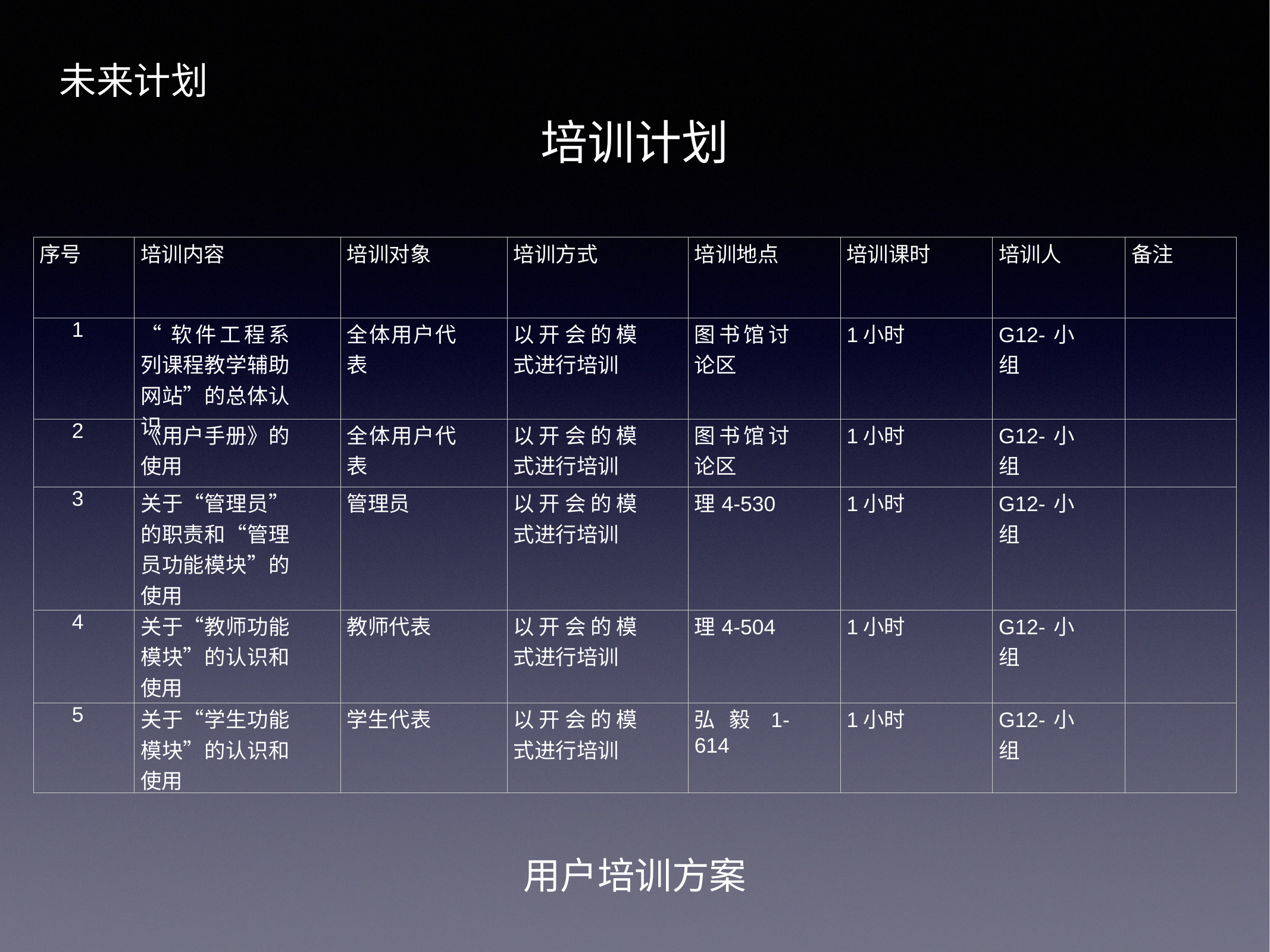

未来计划
培训计划
| 序号 | 培训内容 | 培训对象 | 培训方式 | 培训地点 | 培训课时 | 培训人 | 备注 |
| --- | --- | --- | --- | --- | --- | --- | --- |
| 1 | “软件工程系列课程教学辅助网站”的总体认识 | 全体用户代表 | 以开会的模式进行培训 | 图书馆讨论区 | 1小时 | G12-小组 |  |
| 2 | 《用户手册》的使用 | 全体用户代表 | 以开会的模式进行培训 | 图书馆讨论区 | 1小时 | G12-小组 |  |
| 3 | 关于“管理员”的职责和“管理员功能模块”的使用 | 管理员 | 以开会的模式进行培训 | 理4-530 | 1小时 | G12-小组 |  |
| 4 | 关于“教师功能模块”的认识和使用 | 教师代表 | 以开会的模式进行培训 | 理4-504 | 1小时 | G12-小组 |  |
| 5 | 关于“学生功能模块”的认识和使用 | 学生代表 | 以开会的模式进行培训 | 弘毅1-614 | 1小时 | G12-小组 |  |
用户培训方案